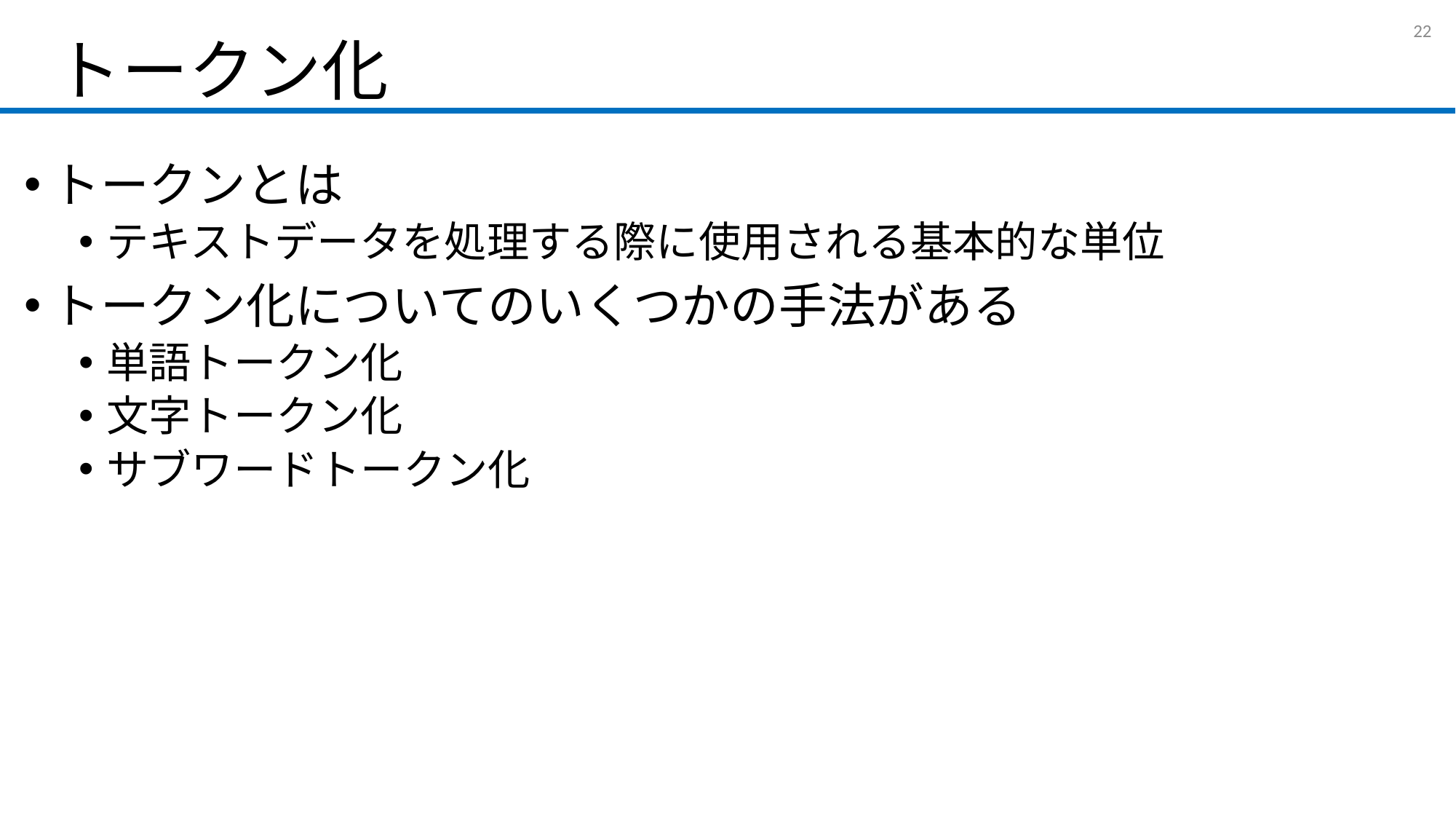

# トークン化
22
トークンとは
テキストデータを処理する際に使用される基本的な単位
トークン化についてのいくつかの手法がある
単語トークン化
文字トークン化
サブワードトークン化